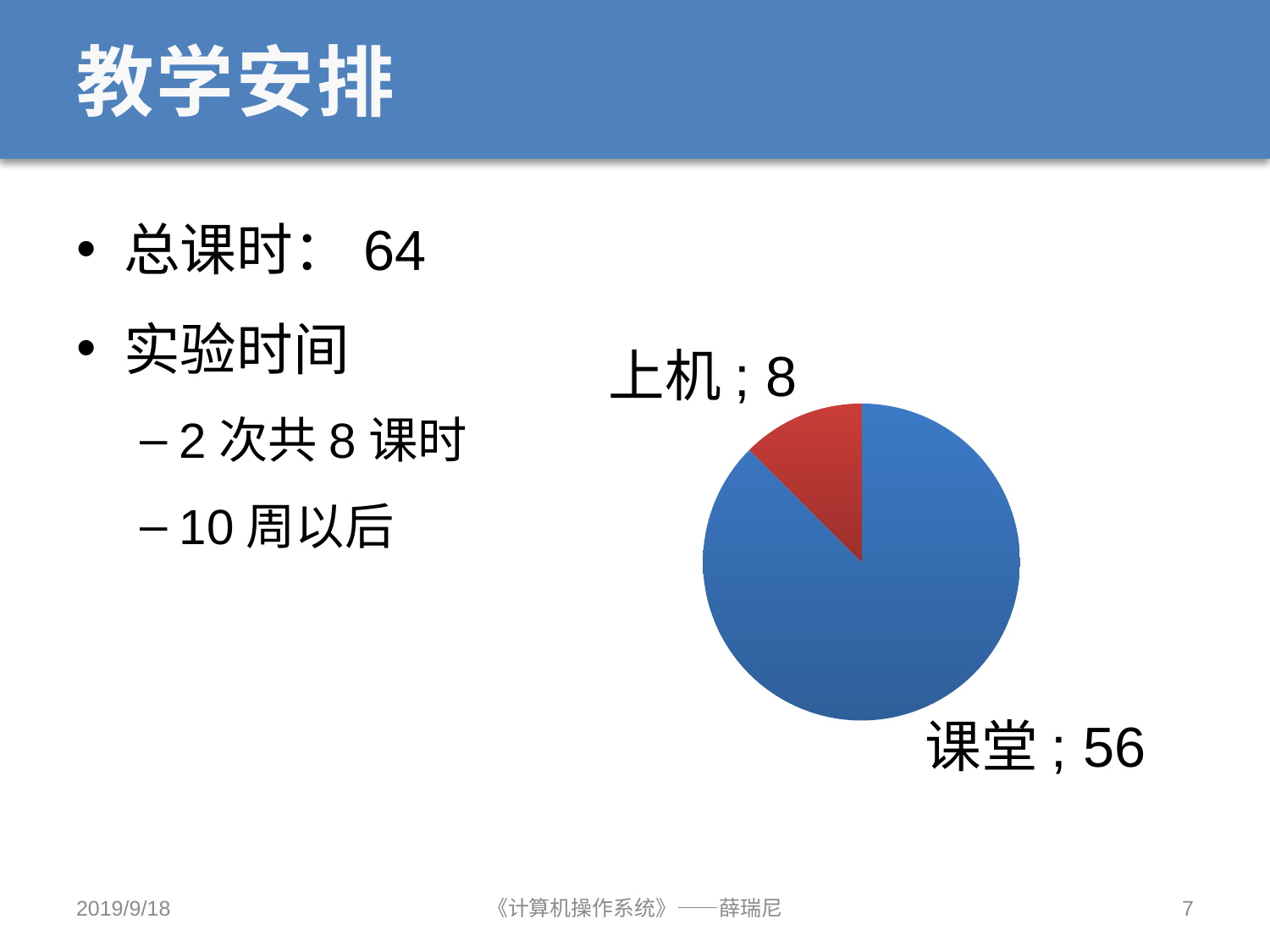

# 教学安排
总课时：64
实验时间
2次共8课时
10周以后

### Chart

| Category | 学时 |
|---|---|
| 课堂 | 56.0 |
| 上机 | 8.0 |
2019/9/18
《计算机操作系统》——薛瑞尼
7